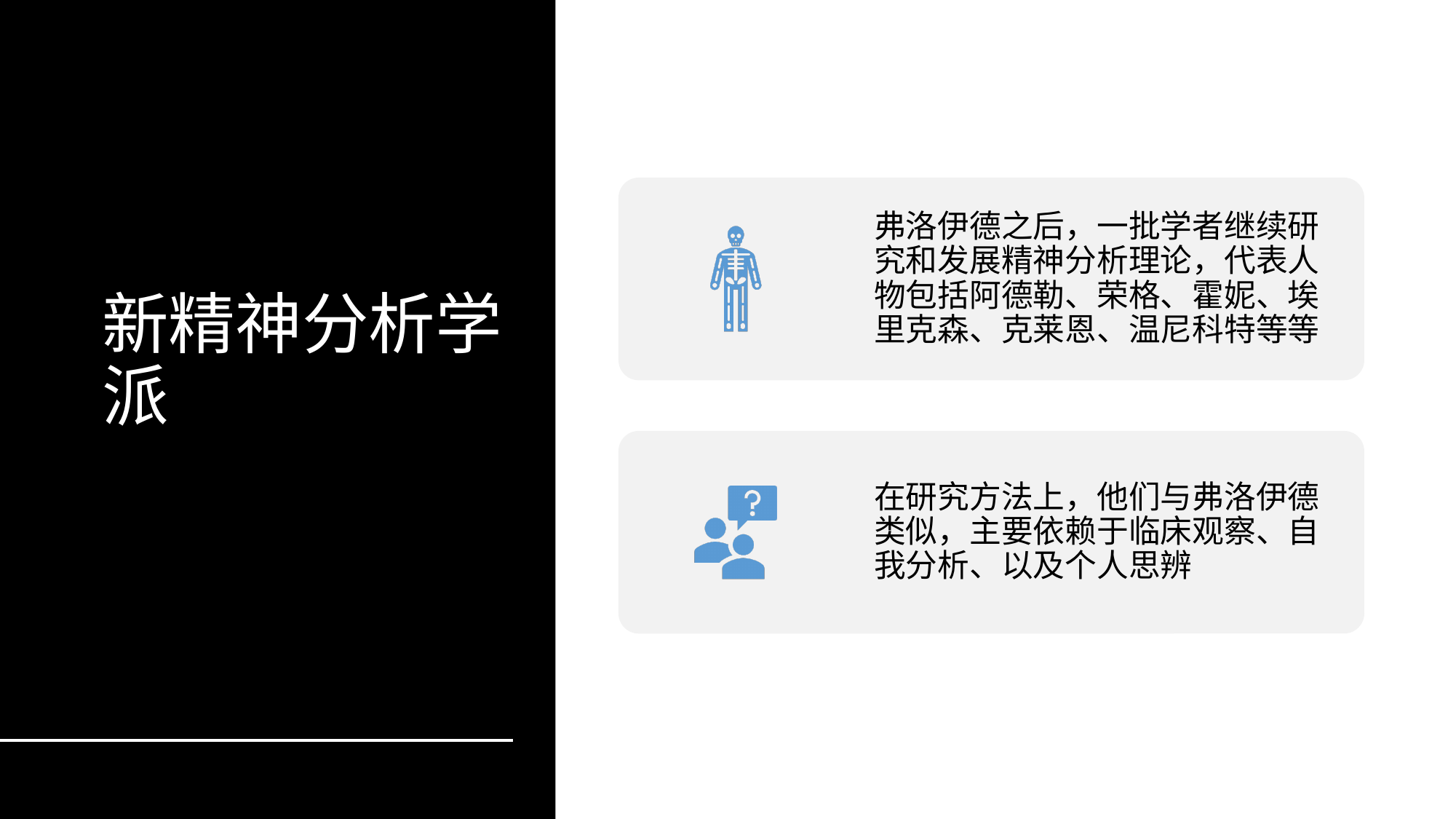

# 新精神分析学派
弗洛伊德之后，一批学者继续研究和发展精神分析理论，代表人物包括阿德勒、荣格、霍妮、埃里克森、克莱恩、温尼科特等等
在研究方法上，他们与弗洛伊德类似，主要依赖于临床观察、自我分析、以及个人思辨